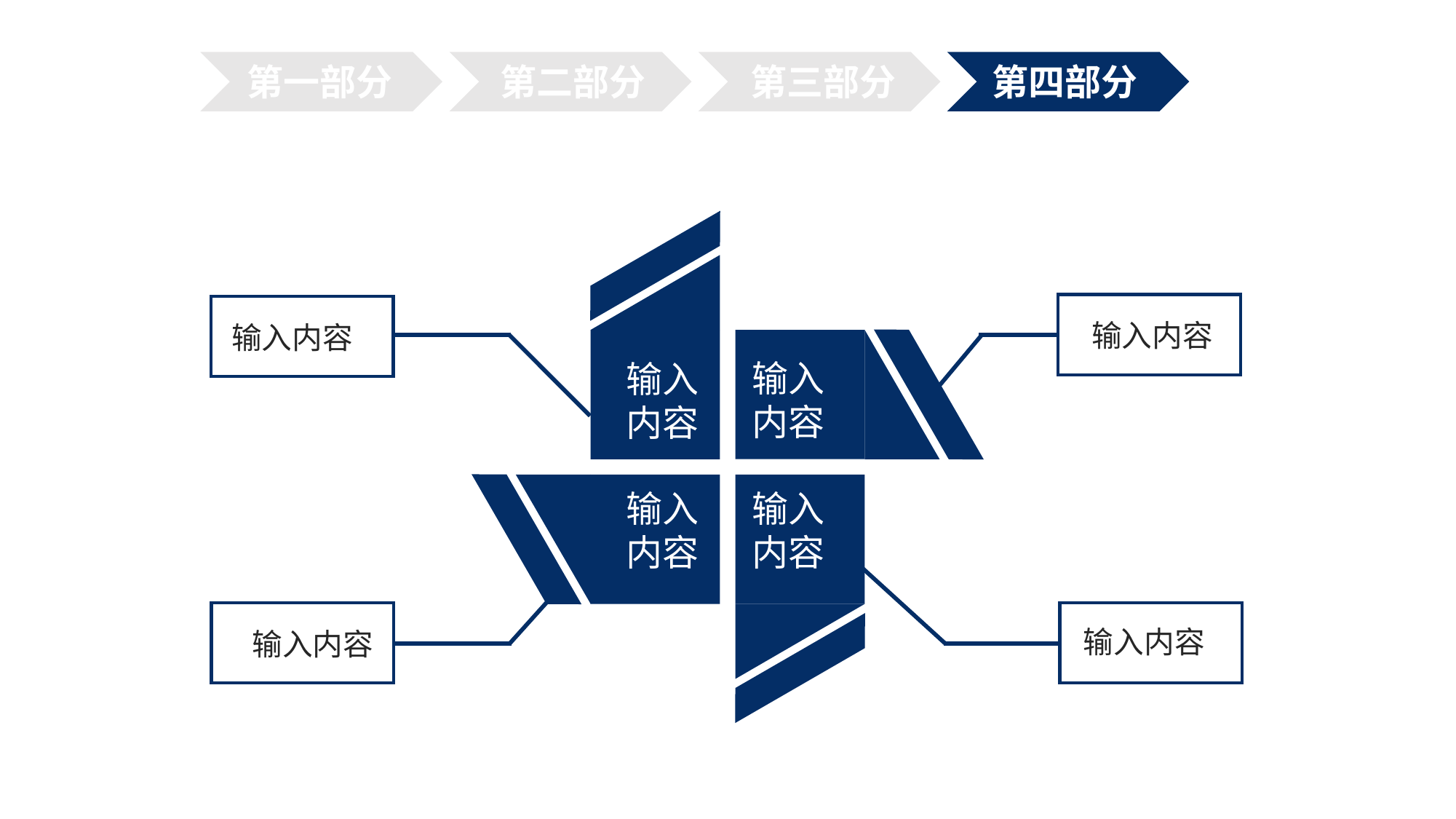

第二部分
第一部分
第三部分
第四部分

输入内容
输入内容
输入内容
输入内容
输入内容
输入内容

输入内容
输入内容